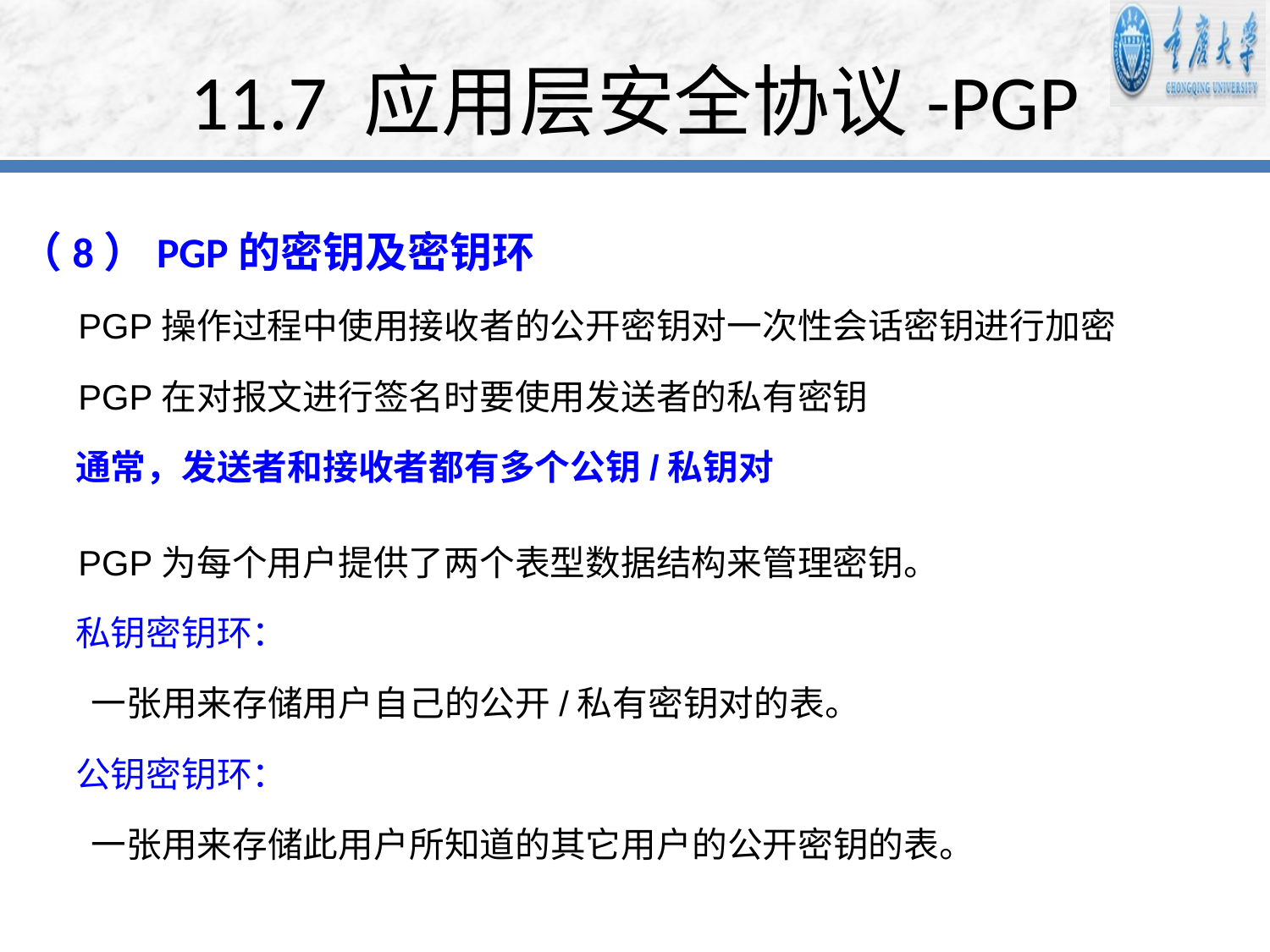

# 11.7 应用层安全协议-PGP
（8）PGP的密钥及密钥环
      PGP操作过程中使用接收者的公开密钥对一次性会话密钥进行加密
      PGP在对报文进行签名时要使用发送者的私有密钥
      通常，发送者和接收者都有多个公钥/私钥对
      PGP为每个用户提供了两个表型数据结构来管理密钥。
      私钥密钥环：
        一张用来存储用户自己的公开/私有密钥对的表。
      公钥密钥环：
        一张用来存储此用户所知道的其它用户的公开密钥的表。